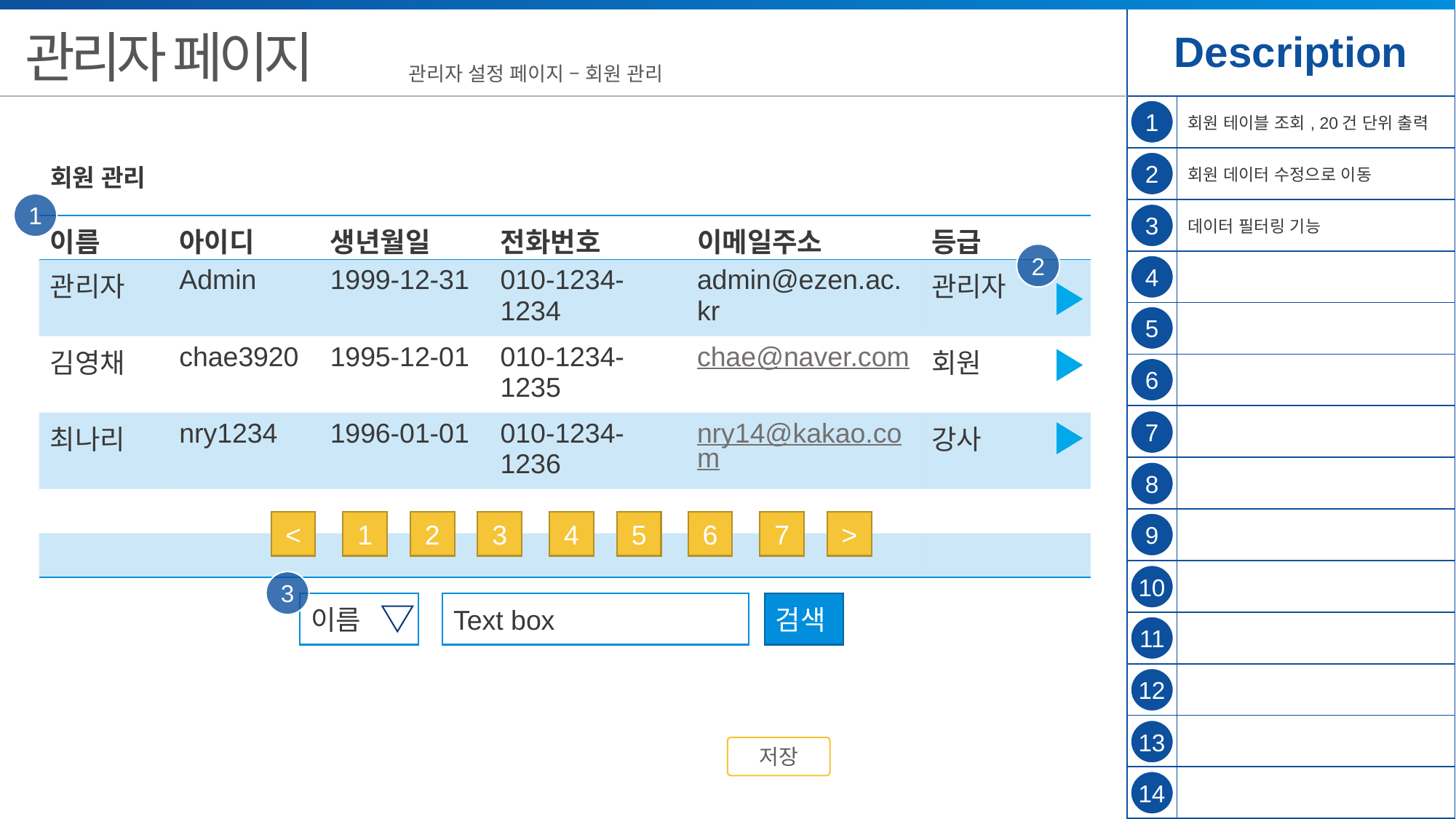

| Description |  |
| --- | --- |
|  | 회원 테이블 조회, 20건 단위 출력 |
|  | 회원 데이터 수정으로 이동 |
|  | 데이터 필터링 기능 |
|  |  |
|  |  |
|  |  |
|  |  |
|  |  |
|  |  |
|  |  |
|  |  |
|  |  |
|  |  |
|  |  |
관리자 페이지
관리자 설정 페이지 – 회원 관리
1
2
회원 관리
1
3
| 이름 | 아이디 | 생년월일 | 전화번호 | 이메일주소 | 등급 |
| --- | --- | --- | --- | --- | --- |
| 관리자 | Admin | 1999-12-31 | 010-1234-1234 | admin@ezen.ac.kr | 관리자 |
| 김영채 | chae3920 | 1995-12-01 | 010-1234-1235 | chae@naver.com | 회원 |
| 최나리 | nry1234 | 1996-01-01 | 010-1234-1236 | nry14@kakao.com | 강사 |
|  |  |  |  |  |  |
|  |  |  |  |  |  |
2
4

5

6
7

8
<
1
2
3
4
5
6
7
>
9
10
3
이름
Text box
검색

11
12
13
저장
14